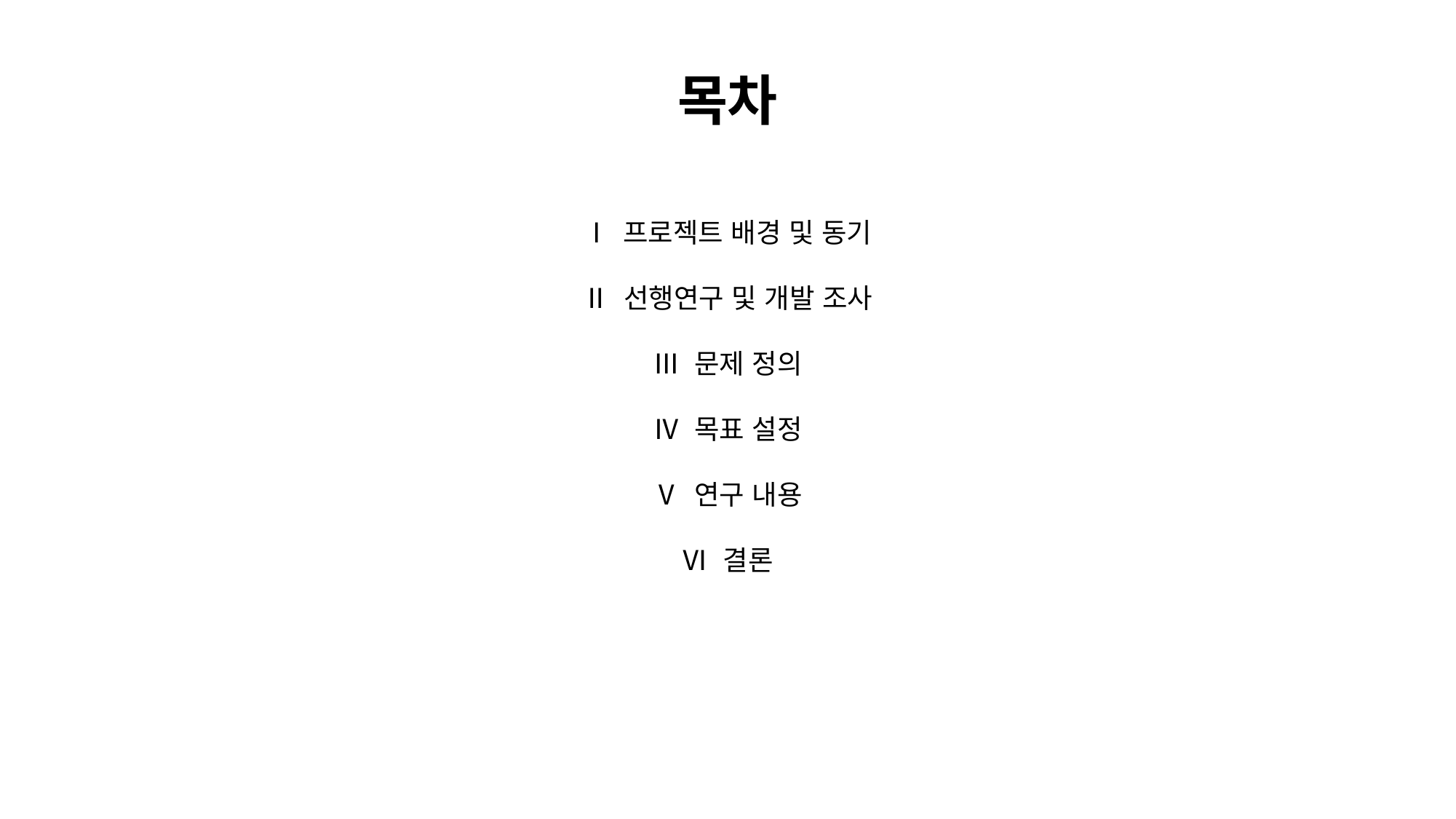

목차
Ⅰ 프로젝트 배경 및 동기

Ⅱ 선행연구 및 개발 조사

Ⅲ 문제 정의

Ⅳ 목표 설정

Ⅴ 연구 내용

Ⅵ 결론